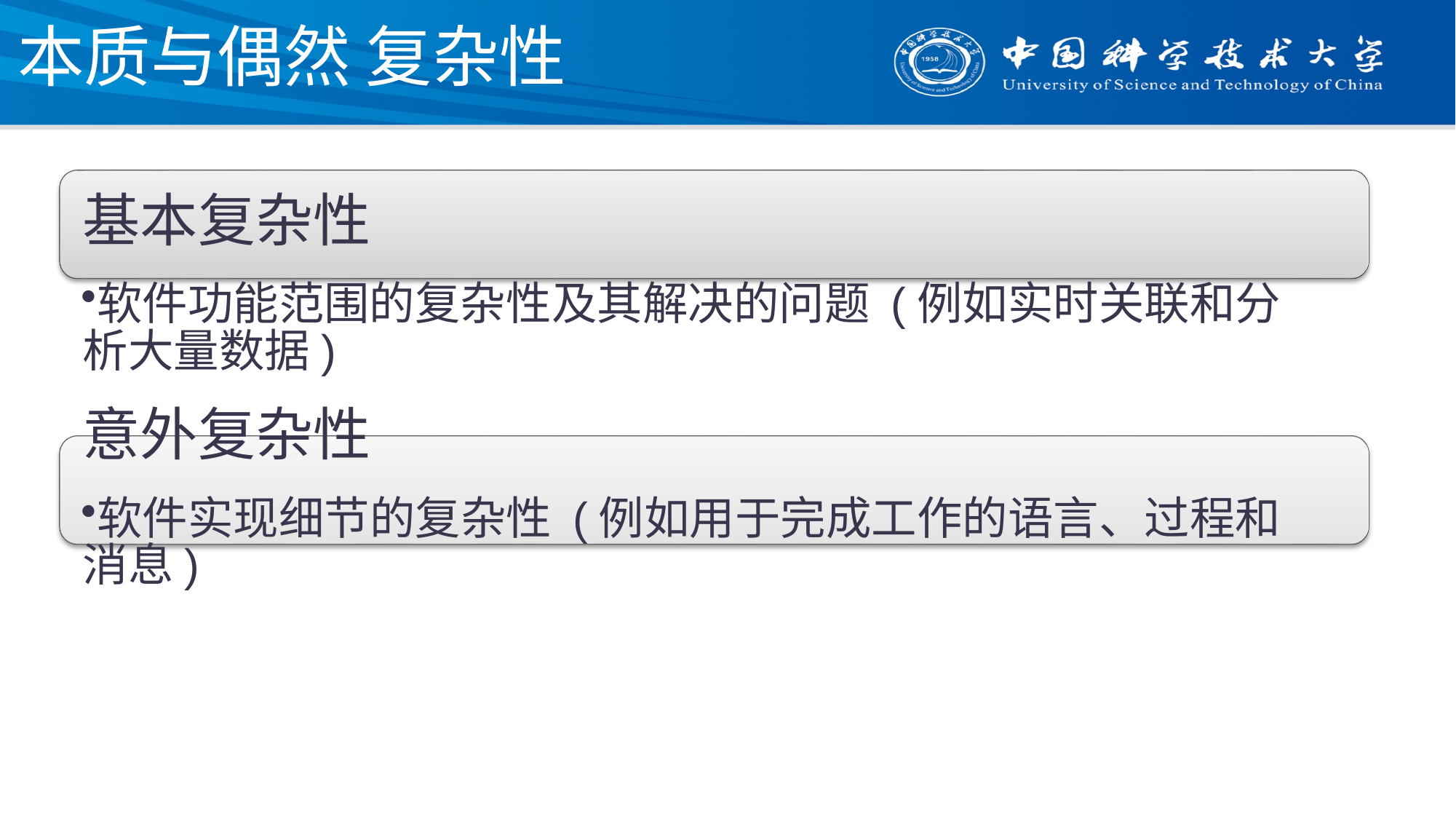

# 本质与偶然 复杂性
基本复杂性
软件功能范围的复杂性及其解决的问题 (例如实时关联和分析大量数据)
意外复杂性
软件实现细节的复杂性 (例如用于完成工作的语言、过程和消息)